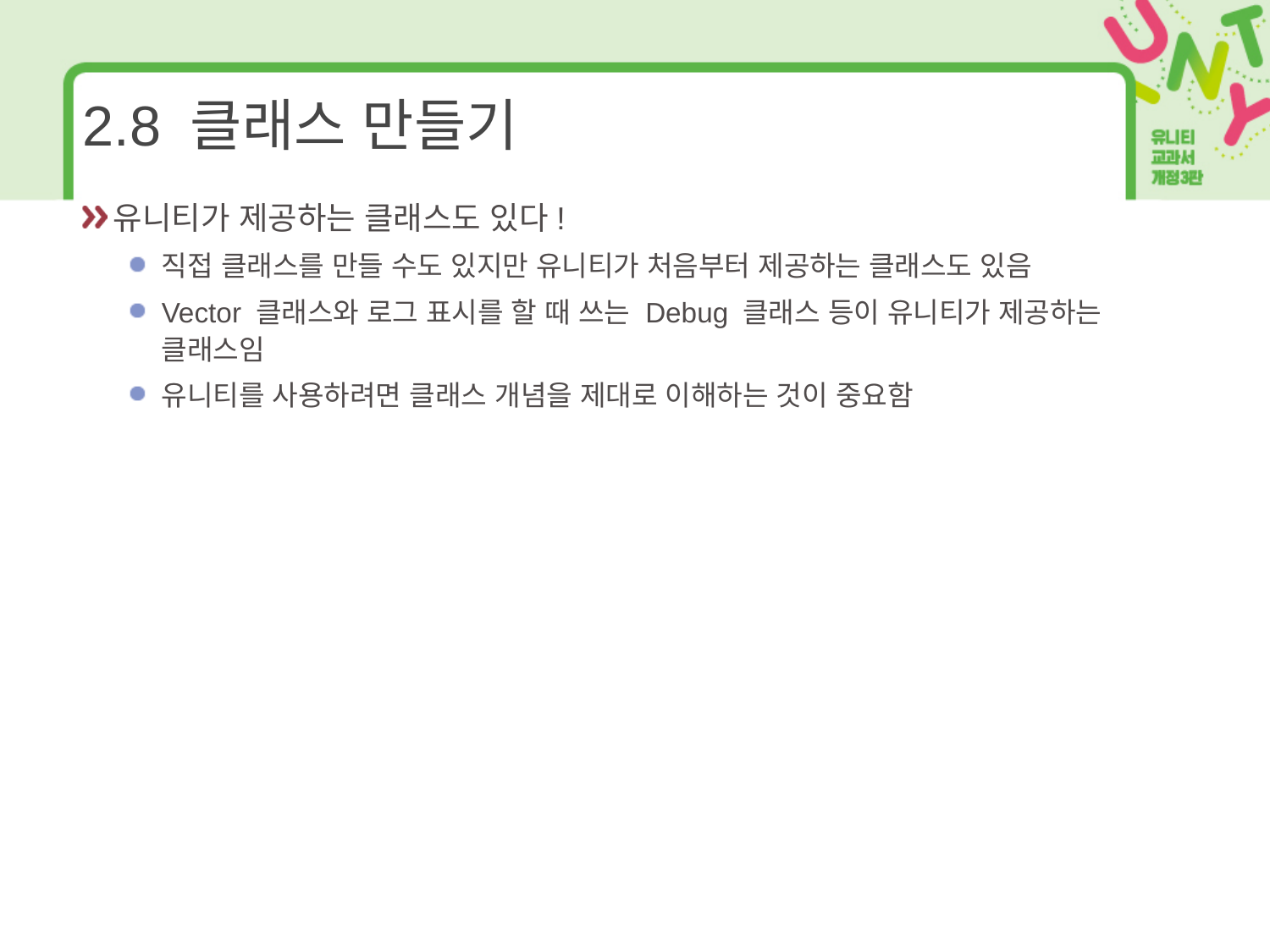

# 2.8 클래스 만들기
유니티가 제공하는 클래스도 있다!
직접 클래스를 만들 수도 있지만 유니티가 처음부터 제공하는 클래스도 있음
Vector 클래스와 로그 표시를 할 때 쓰는 Debug 클래스 등이 유니티가 제공하는 클래스임
유니티를 사용하려면 클래스 개념을 제대로 이해하는 것이 중요함